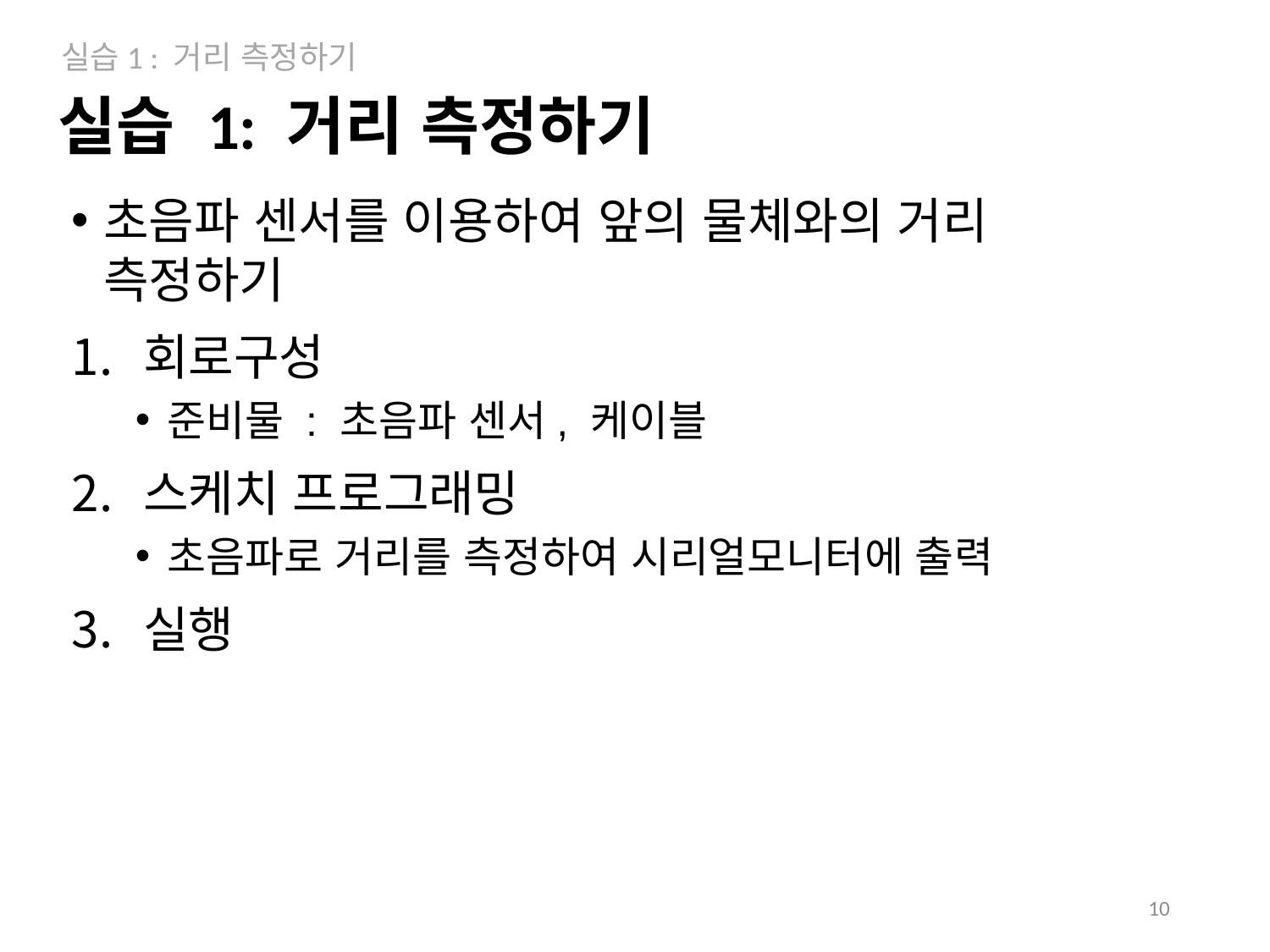

실습1 : 거리 측정하기
# 실습 1: 거리 측정하기
초음파 센서를 이용하여 앞의 물체와의 거리 측정하기
회로구성
준비물 : 초음파 센서, 케이블
스케치 프로그래밍
초음파로 거리를 측정하여 시리얼모니터에 출력
실행

10